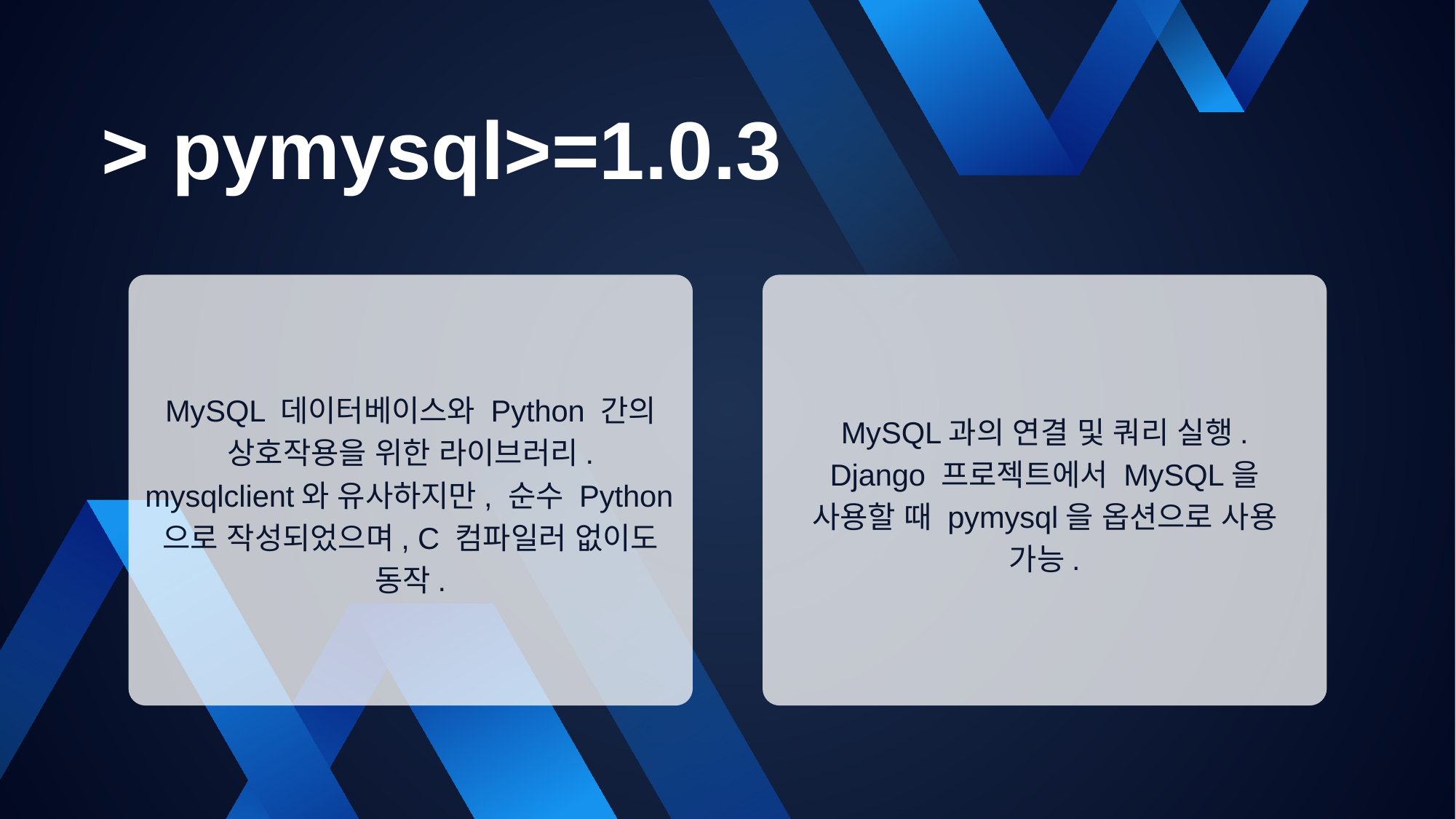

> pymysql>=1.0.3

MySQL 데이터베이스와 Python 간의 상호작용을 위한 라이브러리.
mysqlclient와 유사하지만, 순수 Python으로 작성되었으며, C 컴파일러 없이도 동작.
MySQL과의 연결 및 쿼리 실행.
Django 프로젝트에서 MySQL을 사용할 때 pymysql을 옵션으로 사용 가능.